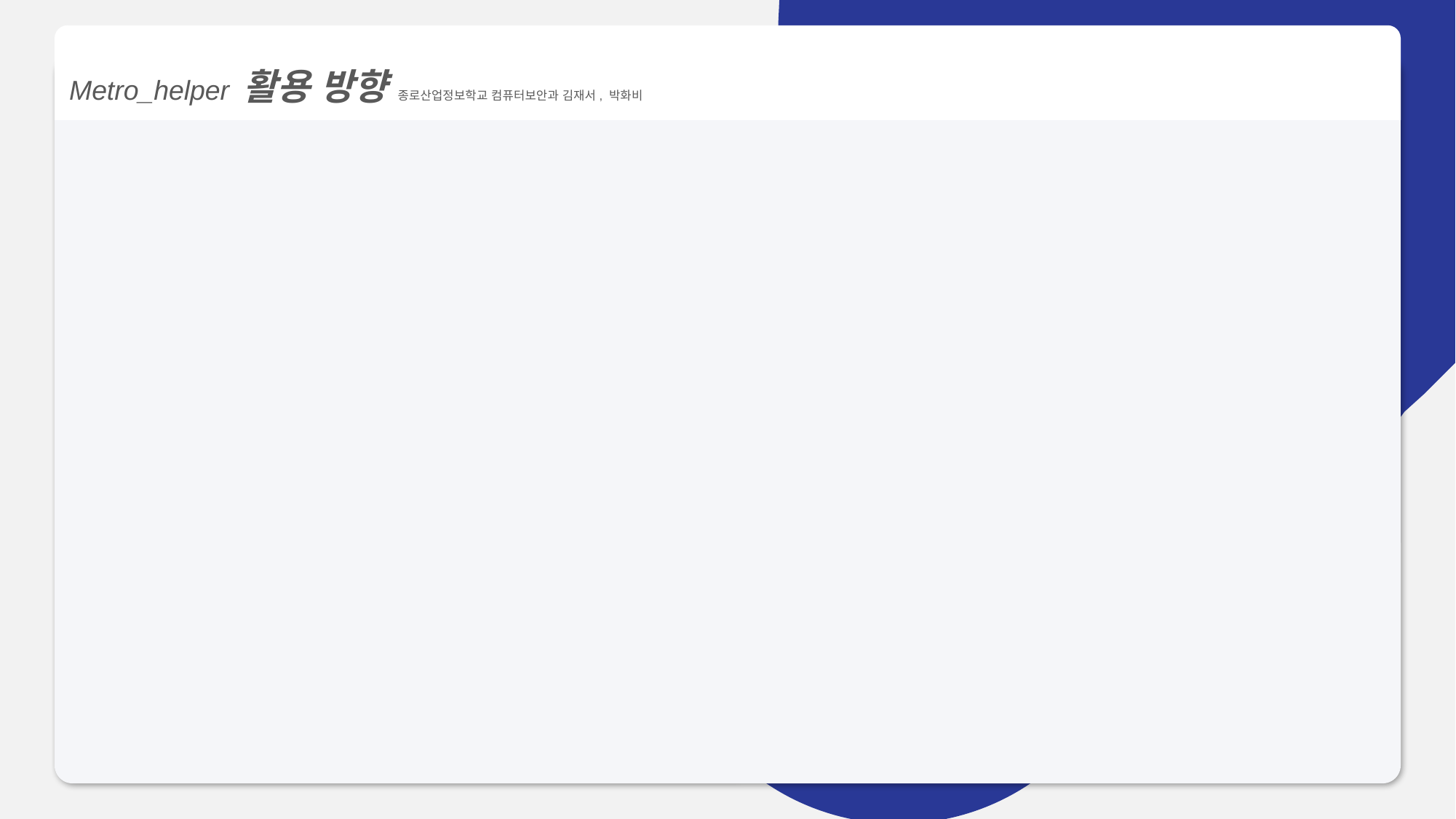

Metro_helper 활용 방향 종로산업정보학교 컴퓨터보안과 김재서, 박화비